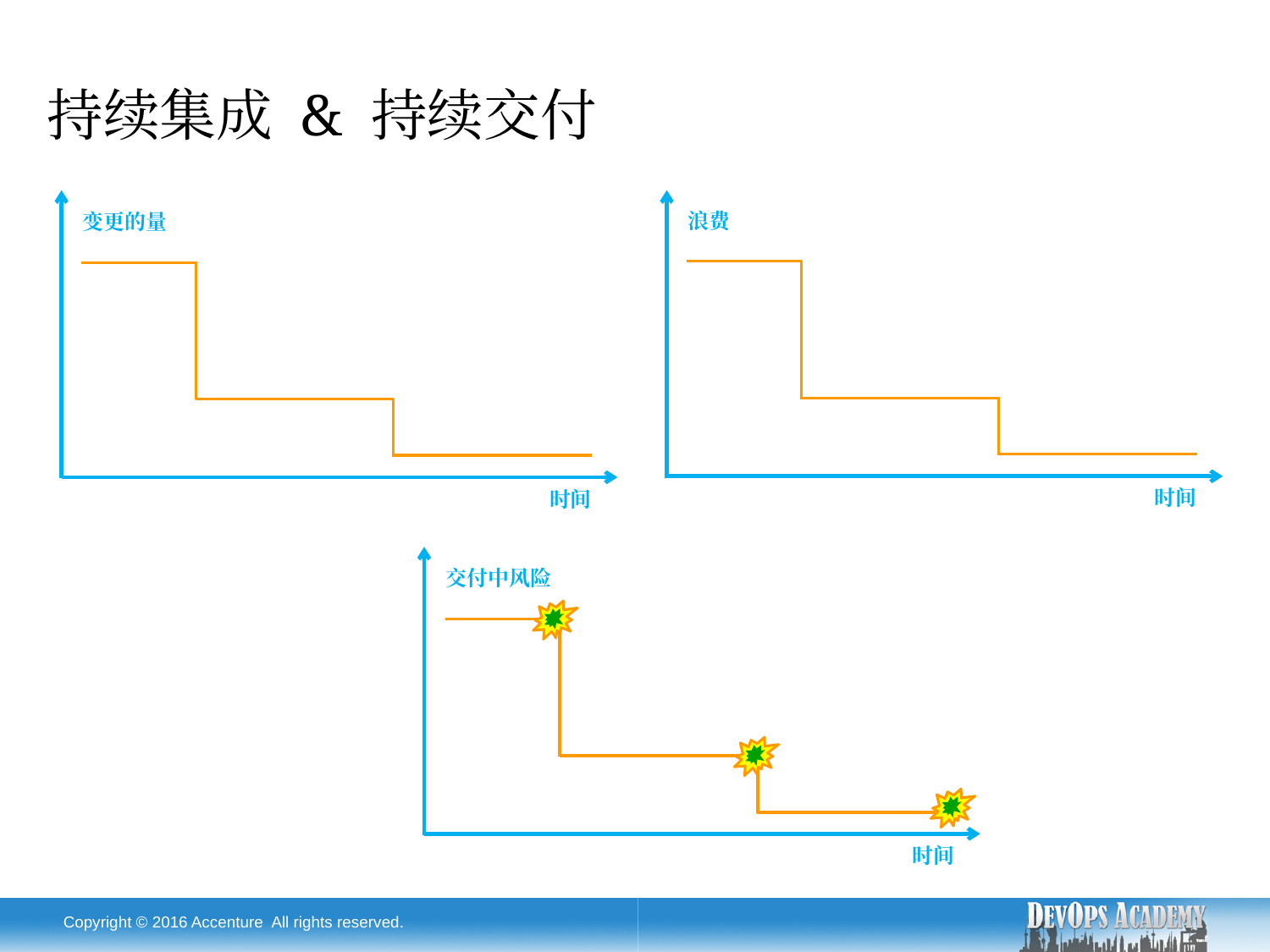

持续集成 & 持续交付
浪费
时间
变更的量
时间
交付中风险
时间

Copyright © 2016 Accenture  All rights reserved.